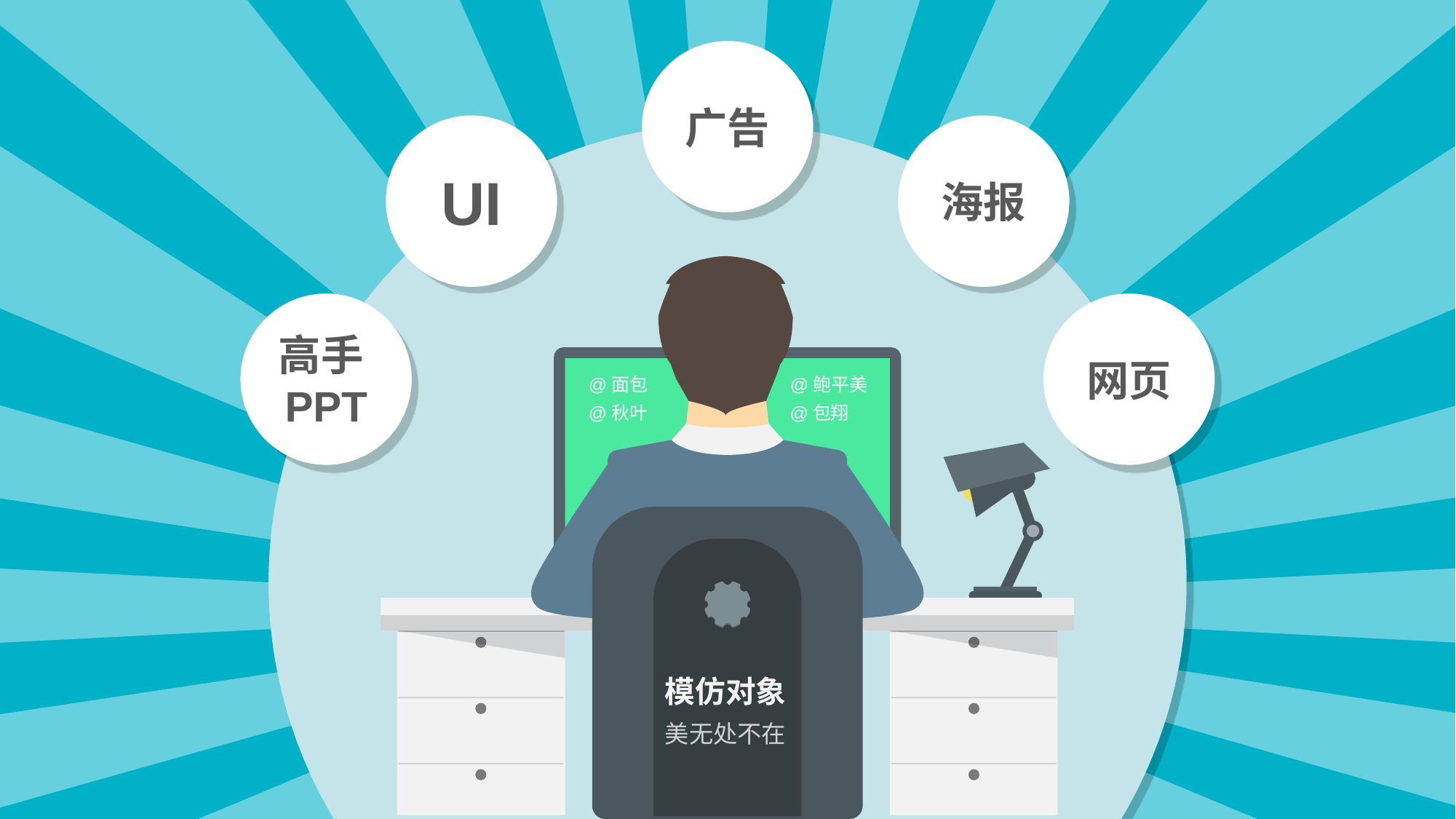

广告
UI
海报

高手PPT
网页
@面包
@鲍平美
@秋叶
@包翔
模仿对象
美无处不在